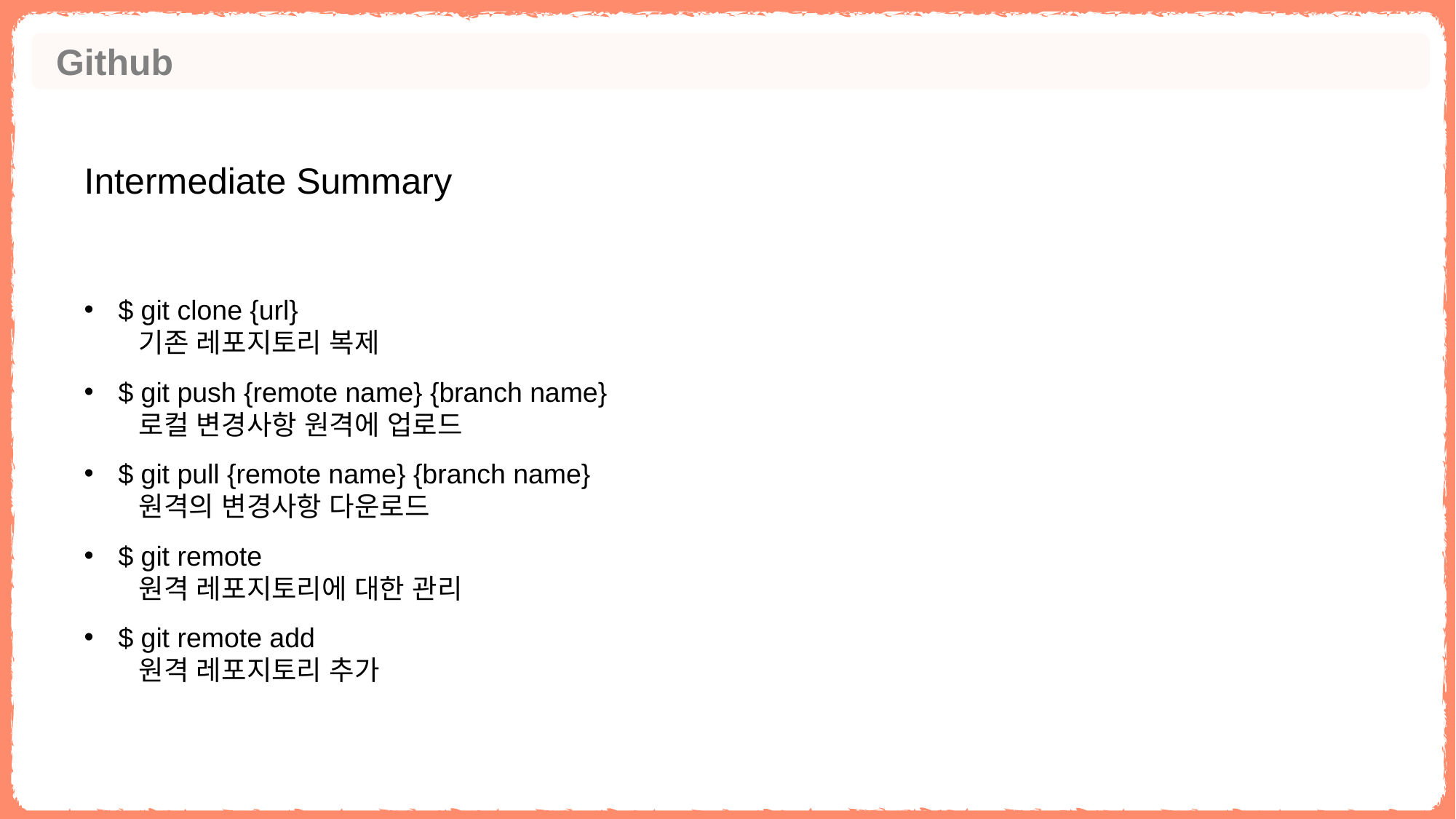

Github
Intermediate Summary
$ git clone {url}
기존 레포지토리 복제
$ git push {remote name} {branch name}
로컬 변경사항 원격에 업로드
$ git pull {remote name} {branch name}
원격의 변경사항 다운로드
$ git remote
원격 레포지토리에 대한 관리
$ git remote add
원격 레포지토리 추가